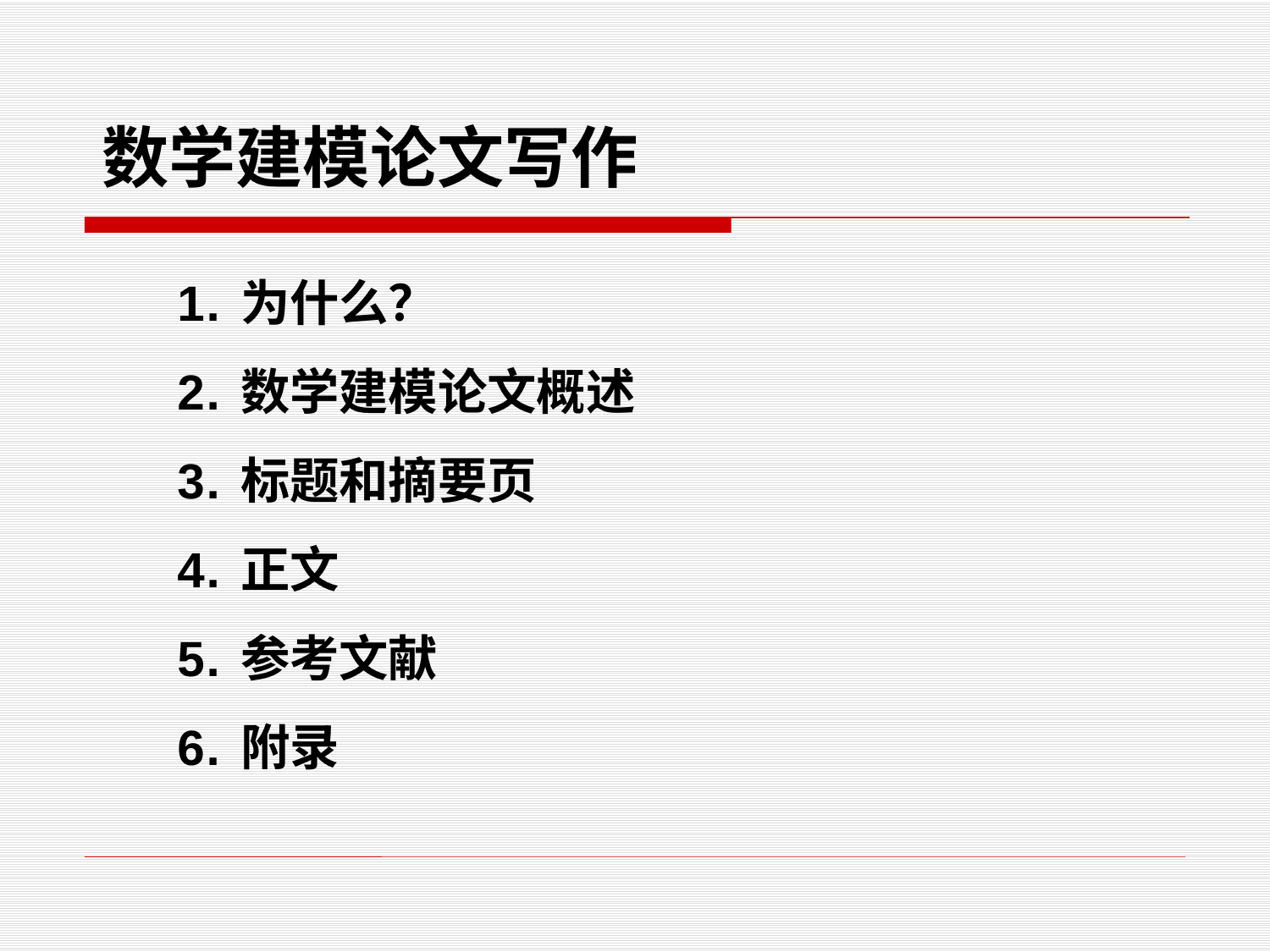

数学建模论文写作
为什么？
数学建模论文概述
标题和摘要页
正文
参考文献
附录